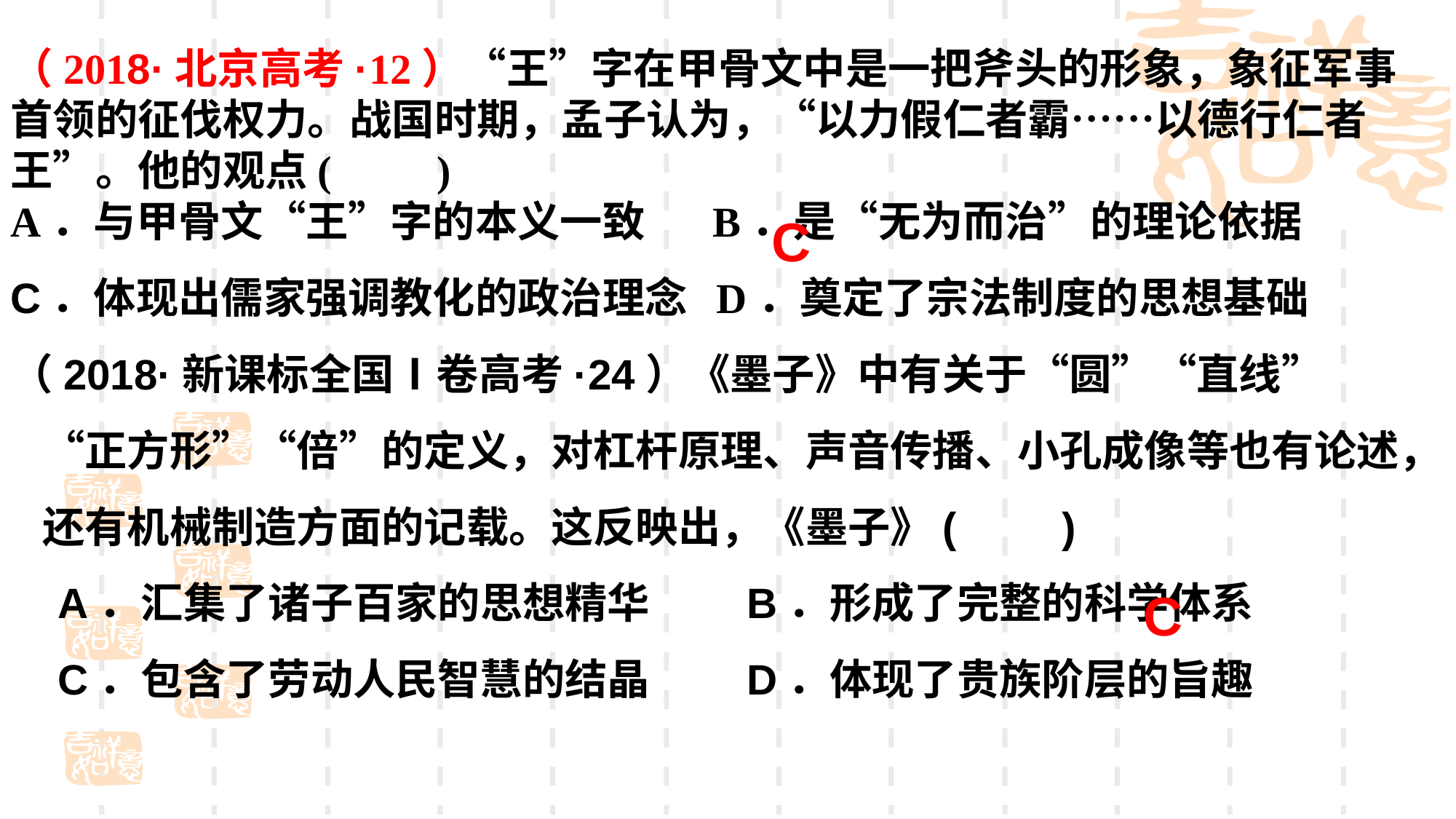

（2018·北京高考·12）“王”字在甲骨文中是一把斧头的形象，象征军事首领的征伐权力。战国时期，孟子认为，“以力假仁者霸……以德行仁者王”。他的观点(　　)A．与甲骨文“王”字的本义一致      B．是“无为而治”的理论依据C．体现出儒家强调教化的政治理念  D．奠定了宗法制度的思想基础
（2018·新课标全国Ⅰ卷高考·24）《墨子》中有关于“圆”“直线”“正方形”“倍”的定义，对杠杆原理、声音传播、小孔成像等也有论述，还有机械制造方面的记载。这反映出，《墨子》(　　)
    A．汇集了诸子百家的思想精华         B．形成了完整的科学体系
    C．包含了劳动人民智慧的结晶         D．体现了贵族阶层的旨趣
C
C